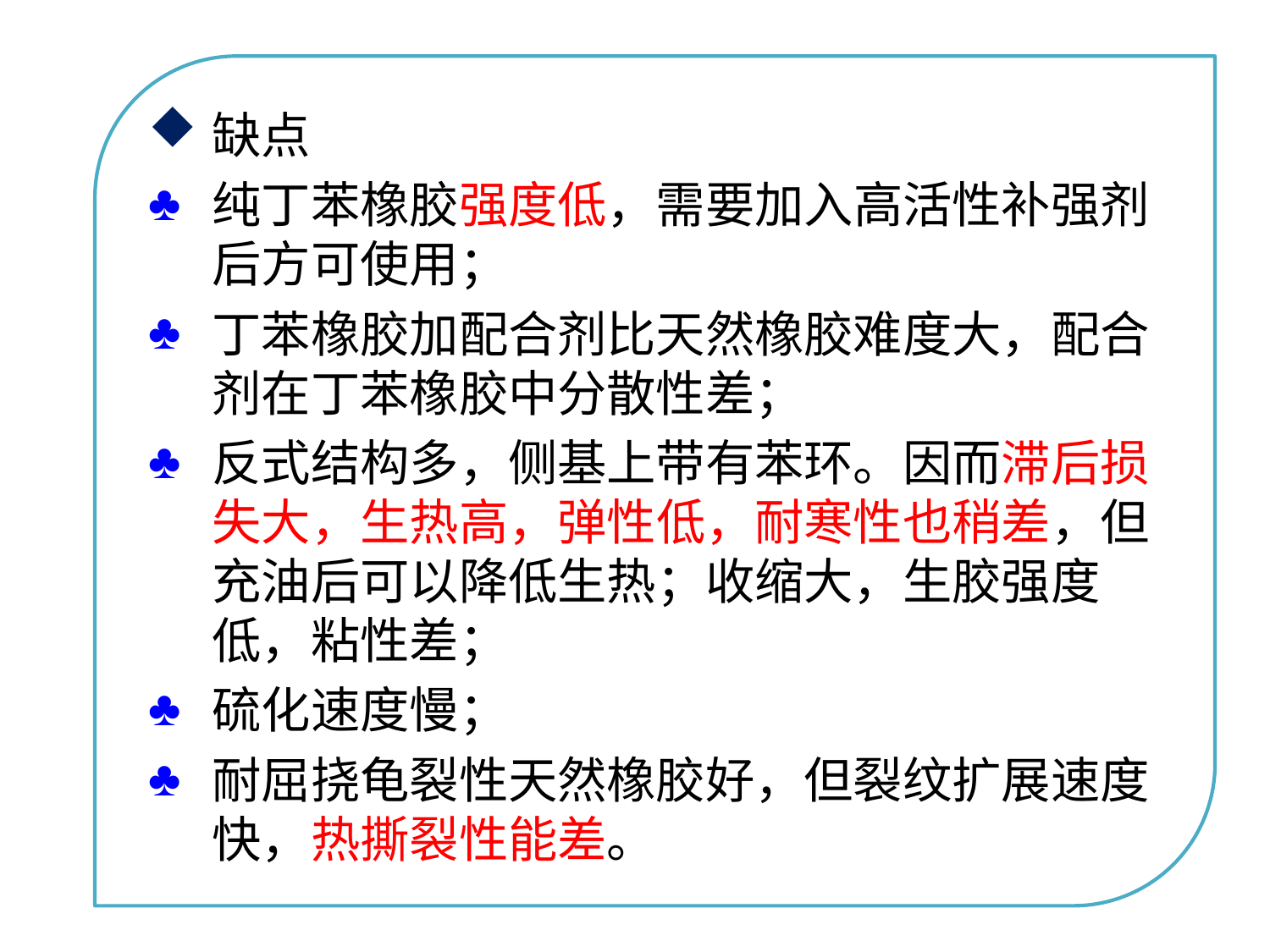

缺点
纯丁苯橡胶强度低，需要加入高活性补强剂后方可使用；
丁苯橡胶加配合剂比天然橡胶难度大，配合剂在丁苯橡胶中分散性差；
反式结构多，侧基上带有苯环。因而滞后损失大，生热高，弹性低，耐寒性也稍差，但充油后可以降低生热；收缩大，生胶强度低，粘性差；
硫化速度慢；
耐屈挠龟裂性天然橡胶好，但裂纹扩展速度快，热撕裂性能差。
点击添加文本
点击添加文本
点击添加文本
点击添加文本